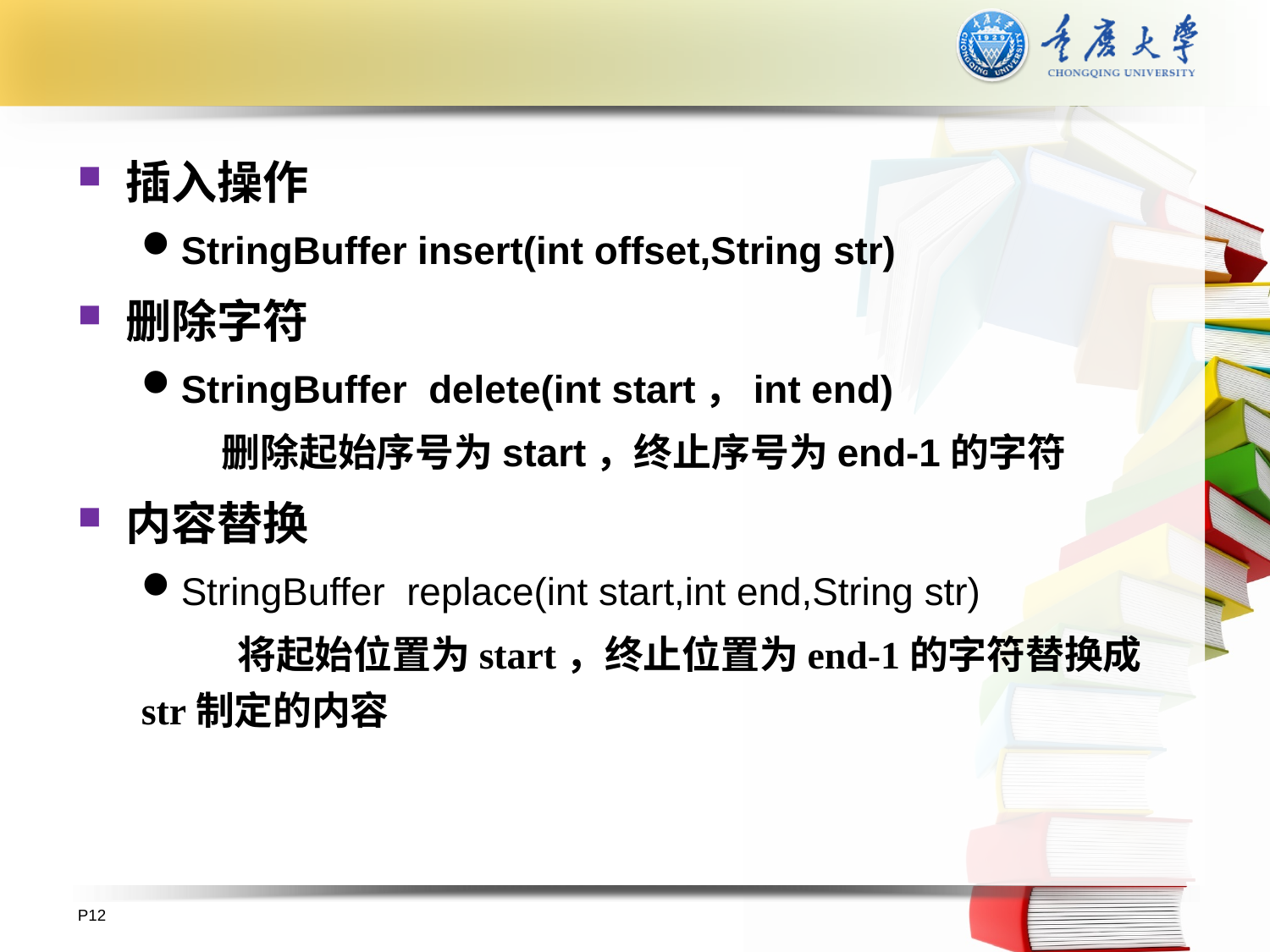

插入操作
StringBuffer insert(int offset,String str)
删除字符
StringBuffer  delete(int start，int end)
        删除起始序号为start，终止序号为end-1的字符
内容替换
StringBuffer  replace(int start,int end,String str)
          将起始位置为start，终止位置为end-1的字符替换成str制定的内容

P12